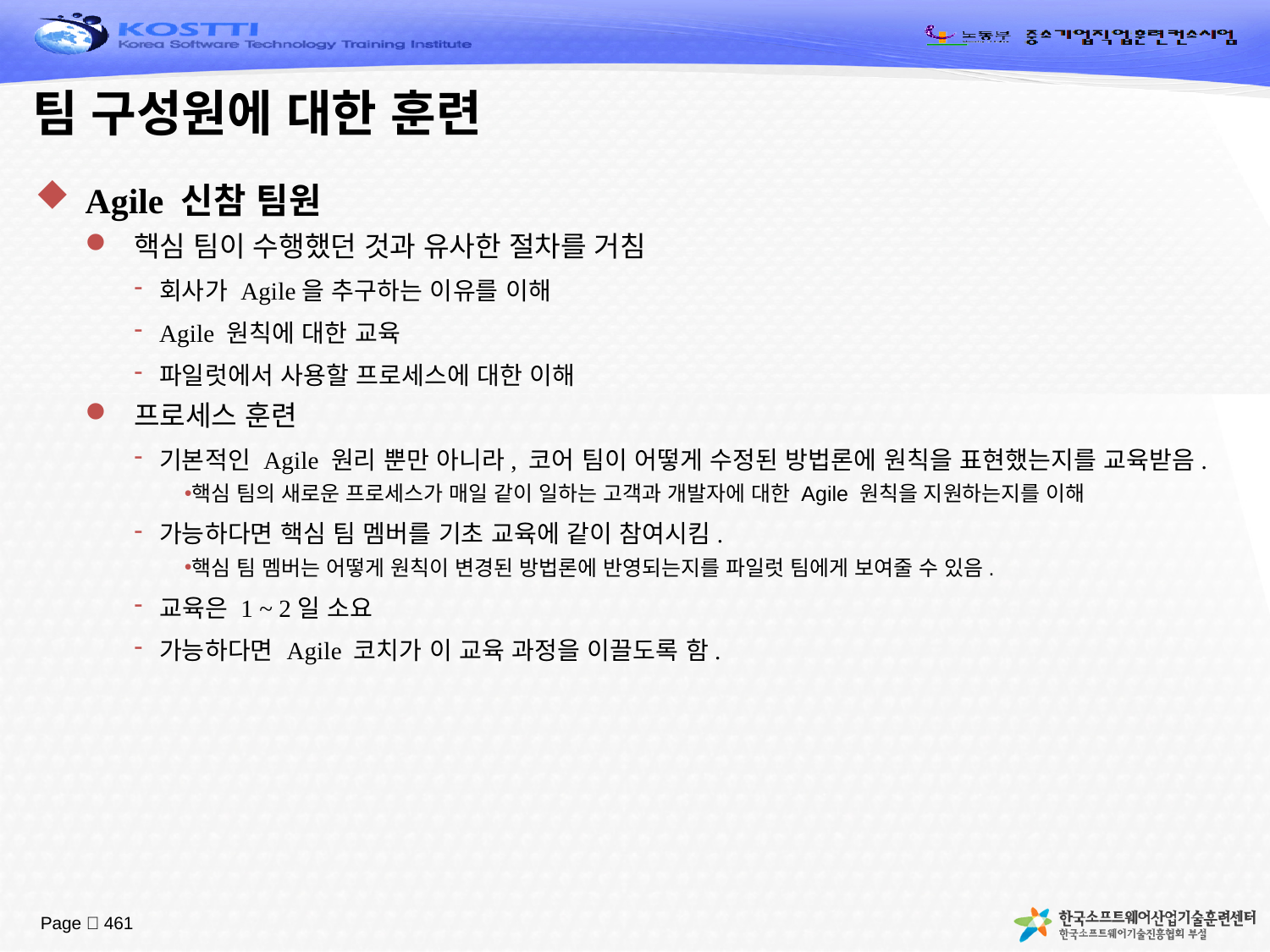

# 팀 구성원에 대한 훈련
Agile 신참 팀원
핵심 팀이 수행했던 것과 유사한 절차를 거침
회사가 Agile을 추구하는 이유를 이해
Agile 원칙에 대한 교육
파일럿에서 사용할 프로세스에 대한 이해
프로세스 훈련
기본적인 Agile 원리 뿐만 아니라, 코어 팀이 어떻게 수정된 방법론에 원칙을 표현했는지를 교육받음.
핵심 팀의 새로운 프로세스가 매일 같이 일하는 고객과 개발자에 대한 Agile 원칙을 지원하는지를 이해
가능하다면 핵심 팀 멤버를 기초 교육에 같이 참여시킴.
핵심 팀 멤버는 어떻게 원칙이 변경된 방법론에 반영되는지를 파일럿 팀에게 보여줄 수 있음.
교육은 1 ~ 2일 소요
가능하다면 Agile 코치가 이 교육 과정을 이끌도록 함.